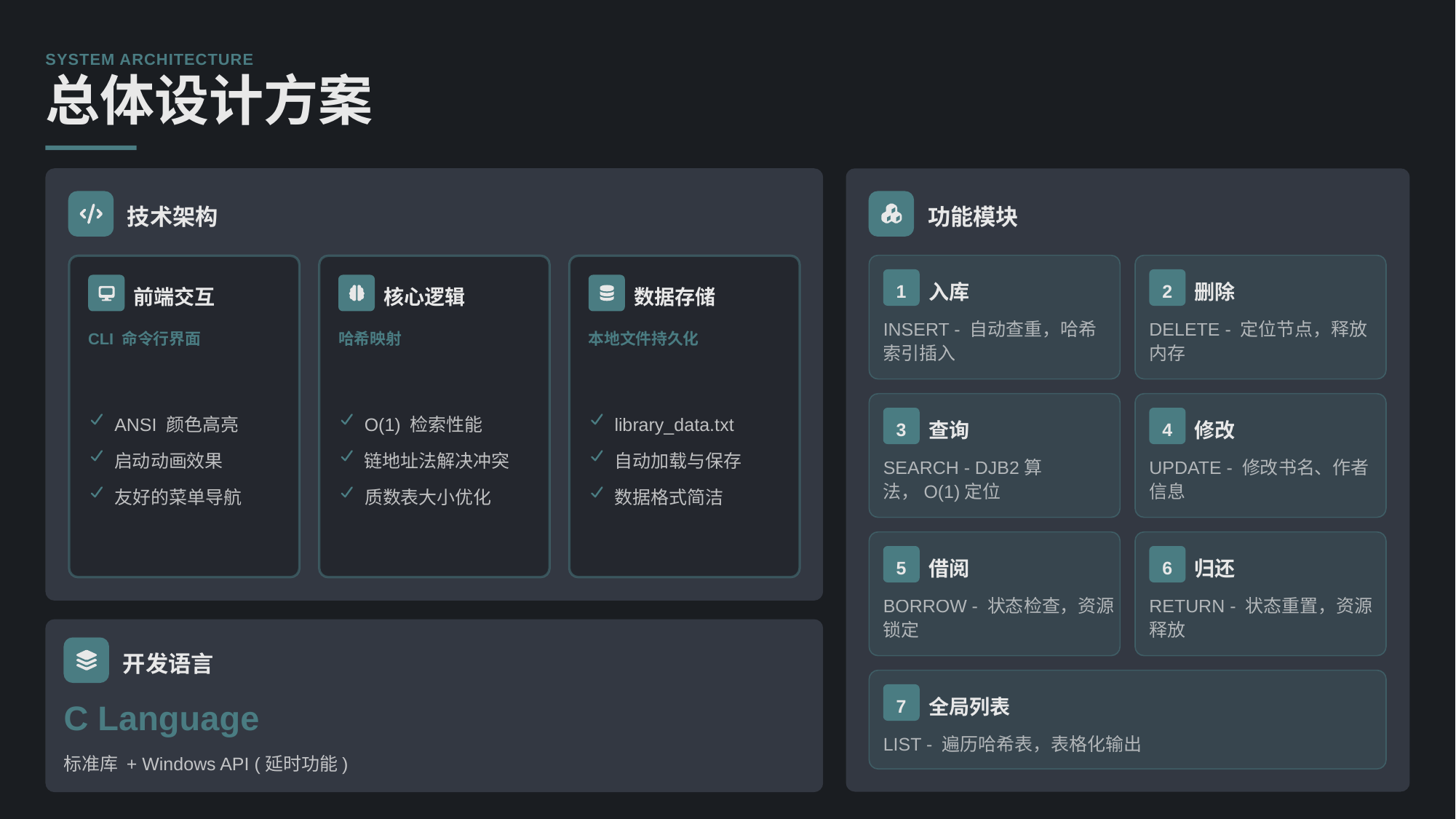

SYSTEM ARCHITECTURE
总体设计方案

技术架构
功能模块

1

2

入库
删除

前端交互
核心逻辑
数据存储

INSERT - 自动查重，哈希索引插入
DELETE - 定位节点，释放内存
CLI 命令行界面
哈希映射
本地文件持久化

ANSI 颜色高亮
O(1) 检索性能
library_data.txt
3

4

查询
修改

启动动画效果
链地址法解决冲突
自动加载与保存

SEARCH - DJB2算法，O(1)定位
UPDATE - 修改书名、作者信息
友好的菜单导航
质数表大小优化
数据格式简洁

5

6

借阅
归还
BORROW - 状态检查，资源锁定
RETURN - 状态重置，资源释放

开发语言

7

全局列表
C Language
LIST - 遍历哈希表，表格化输出
标准库 + Windows API (延时功能)